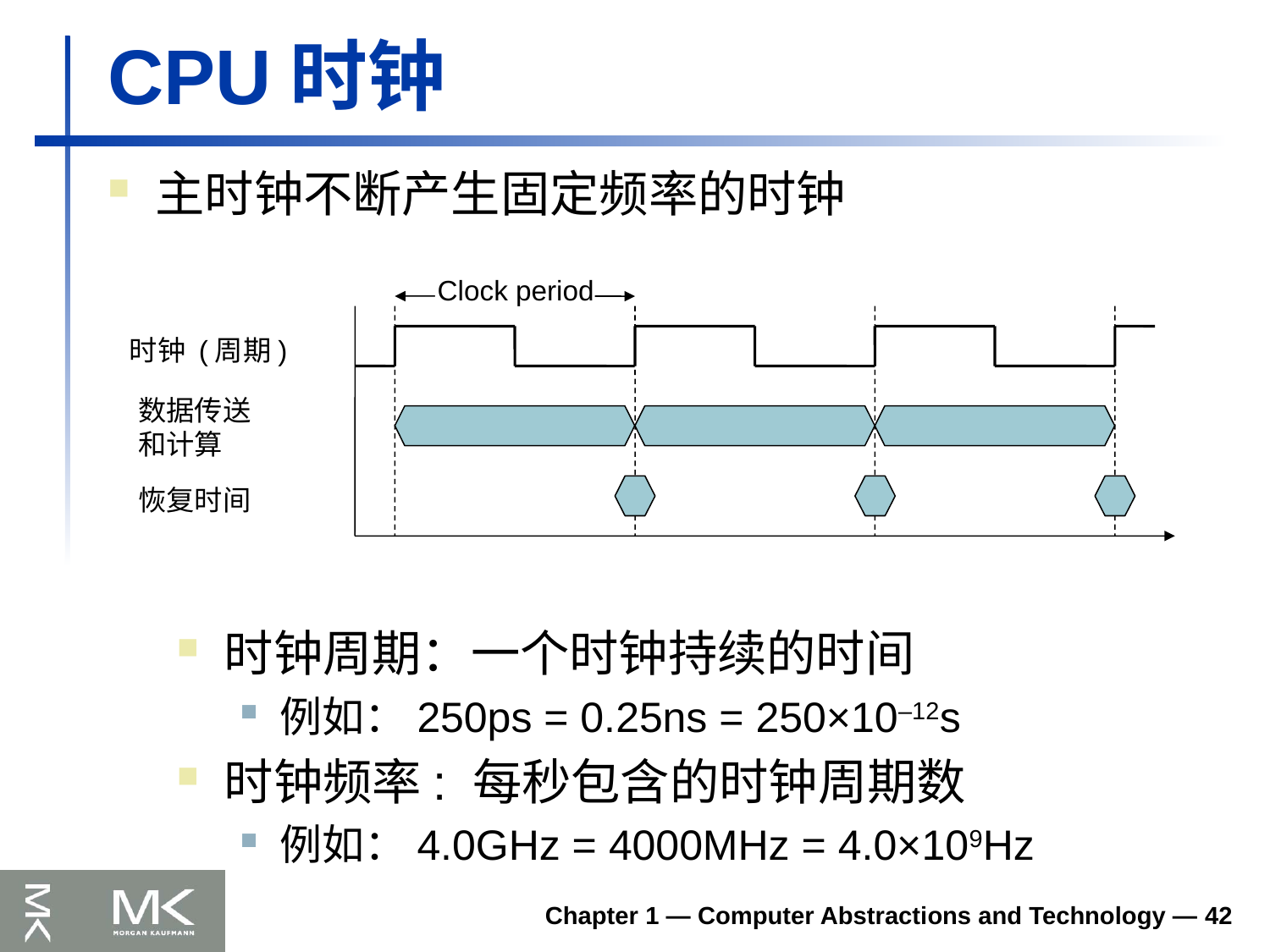

# CPU时钟
主时钟不断产生固定频率的时钟
Clock period

时钟 (周期)

数据传送
和计算

恢复时间

时钟周期：一个时钟持续的时间
例如：250ps = 0.25ns = 250×10–12s
时钟频率: 每秒包含的时钟周期数
例如：4.0GHz = 4000MHz = 4.0×109Hz
Chapter 1 — Computer Abstractions and Technology — 42